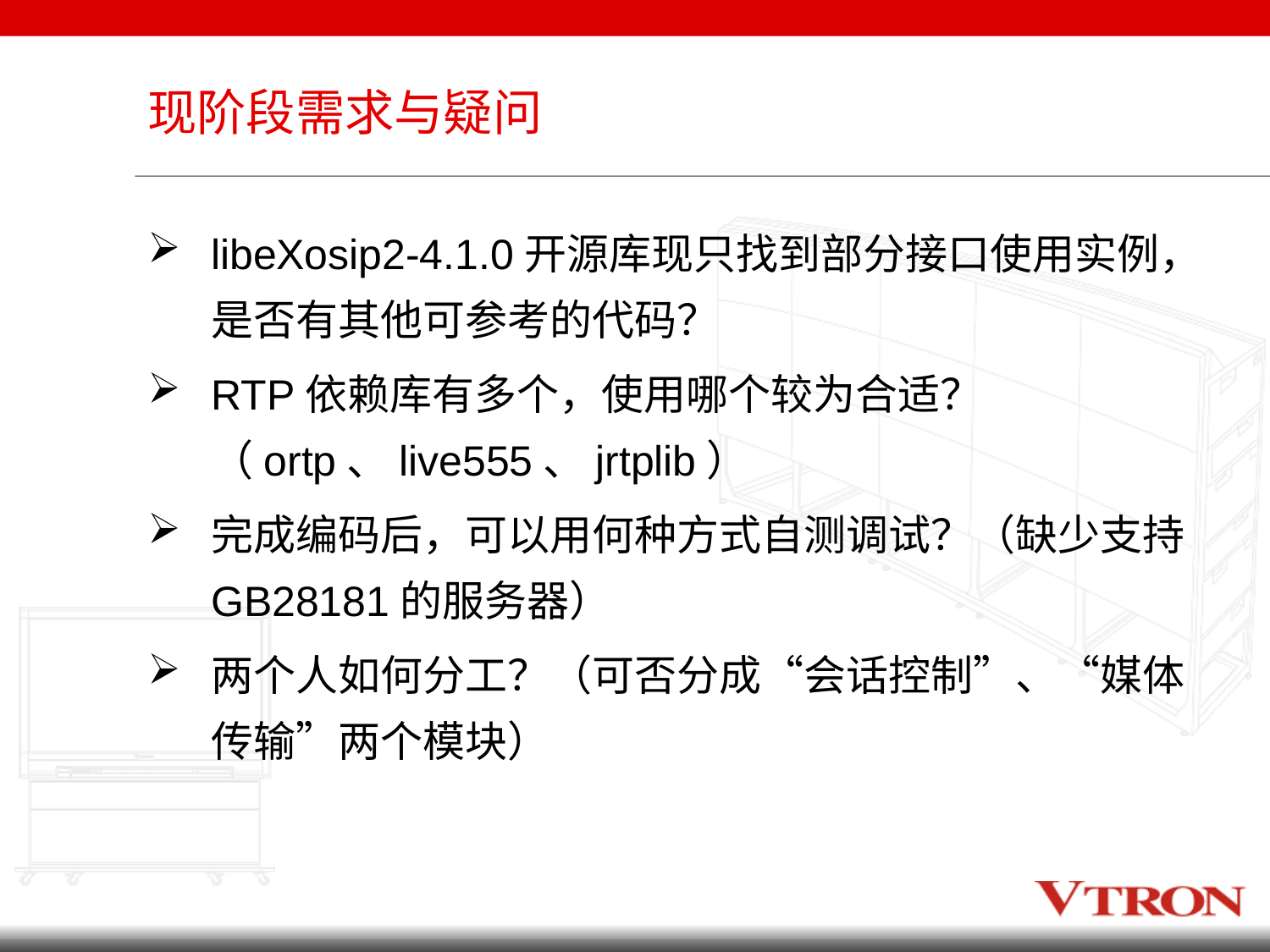

# 现阶段需求与疑问
libeXosip2-4.1.0开源库现只找到部分接口使用实例，是否有其他可参考的代码？
RTP依赖库有多个，使用哪个较为合适？（ortp、live555、jrtplib）
完成编码后，可以用何种方式自测调试？（缺少支持GB28181的服务器）
两个人如何分工？（可否分成“会话控制”、“媒体传输”两个模块）